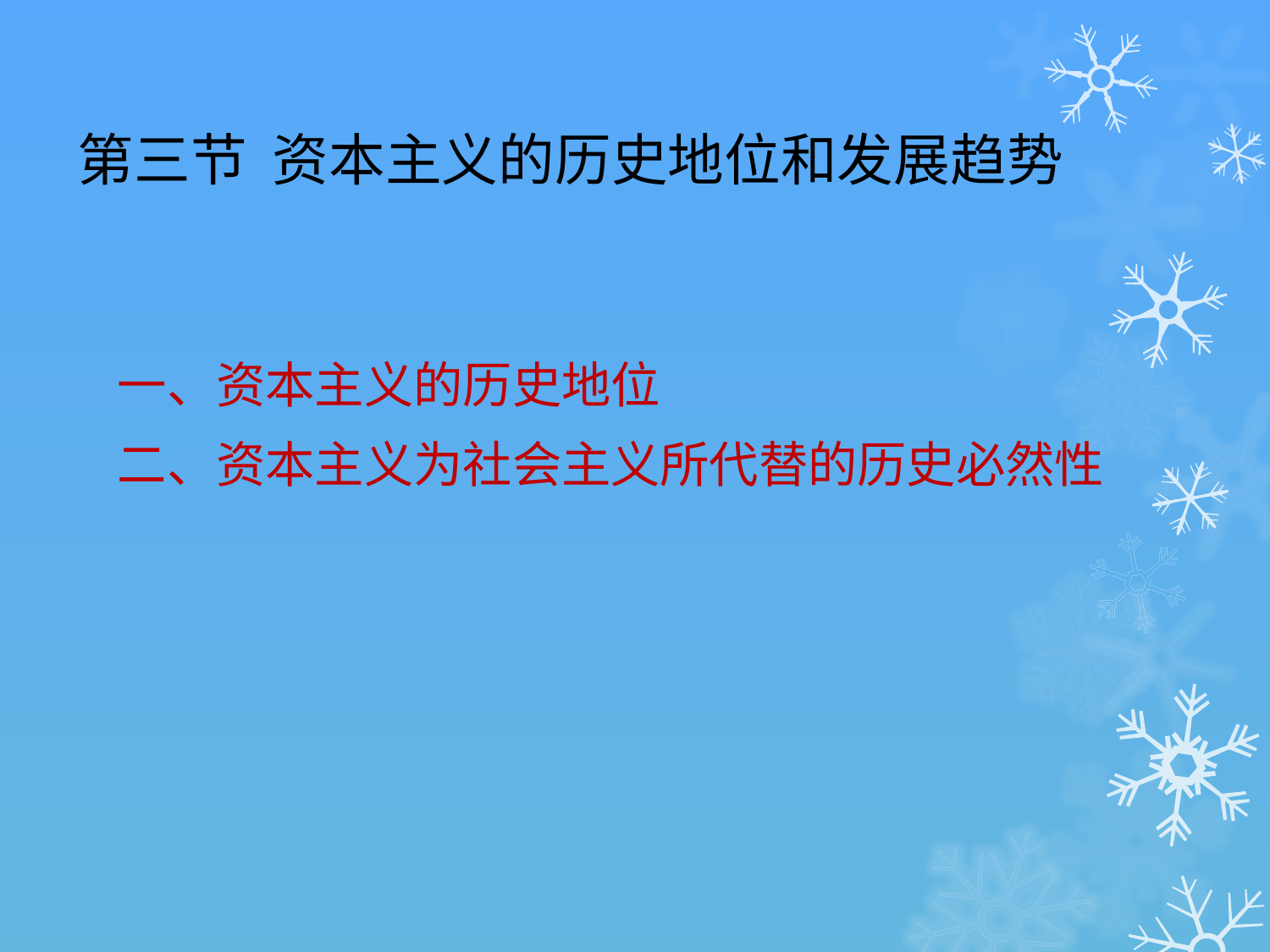

# 第三节  资本主义的历史地位和发展趋势
一、资本主义的历史地位
二、资本主义为社会主义所代替的历史必然性